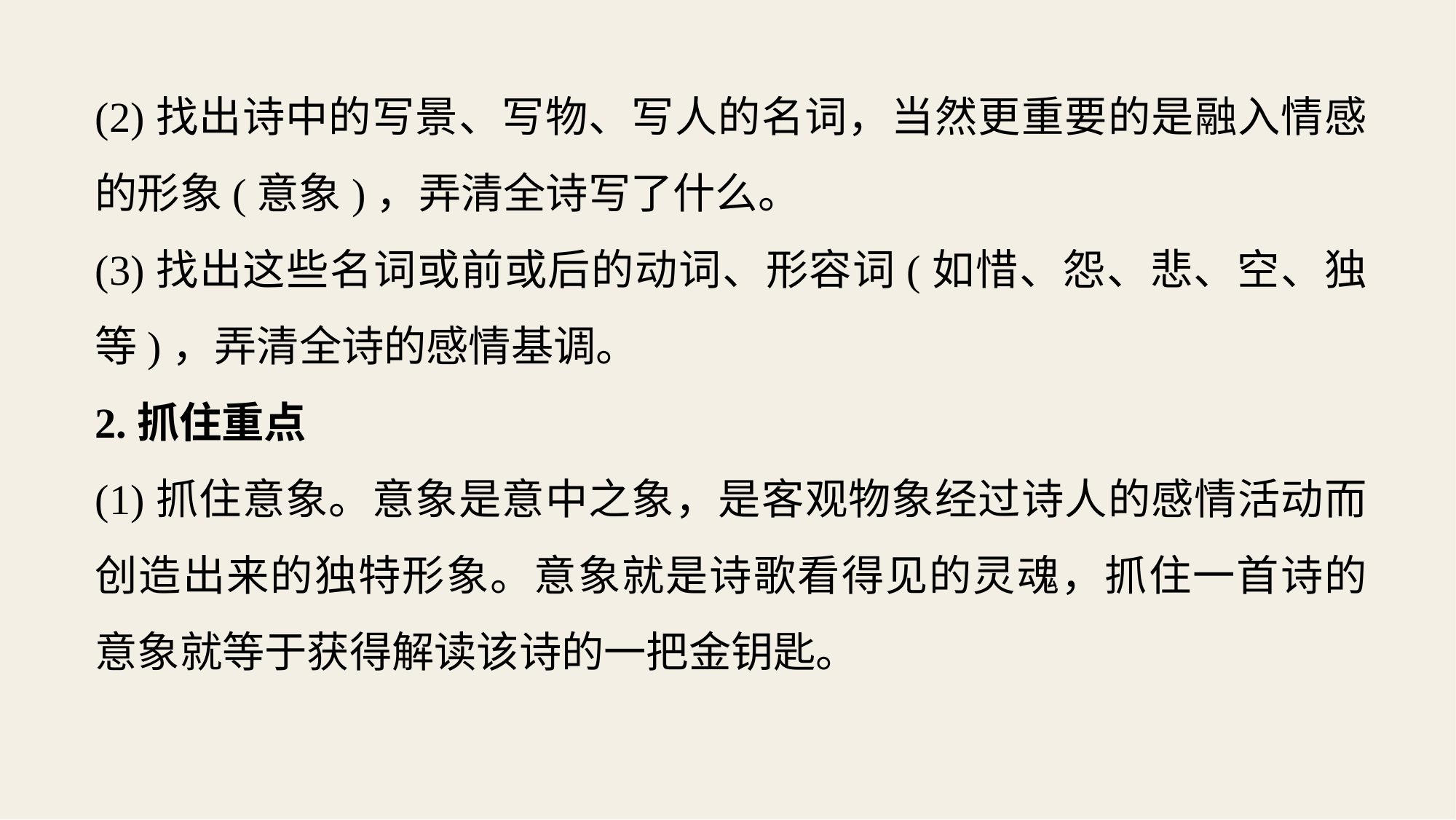

(2)找出诗中的写景、写物、写人的名词，当然更重要的是融入情感的形象(意象)，弄清全诗写了什么。
(3)找出这些名词或前或后的动词、形容词(如惜、怨、悲、空、独等)，弄清全诗的感情基调。
2.抓住重点
(1)抓住意象。意象是意中之象，是客观物象经过诗人的感情活动而创造出来的独特形象。意象就是诗歌看得见的灵魂，抓住一首诗的意象就等于获得解读该诗的一把金钥匙。